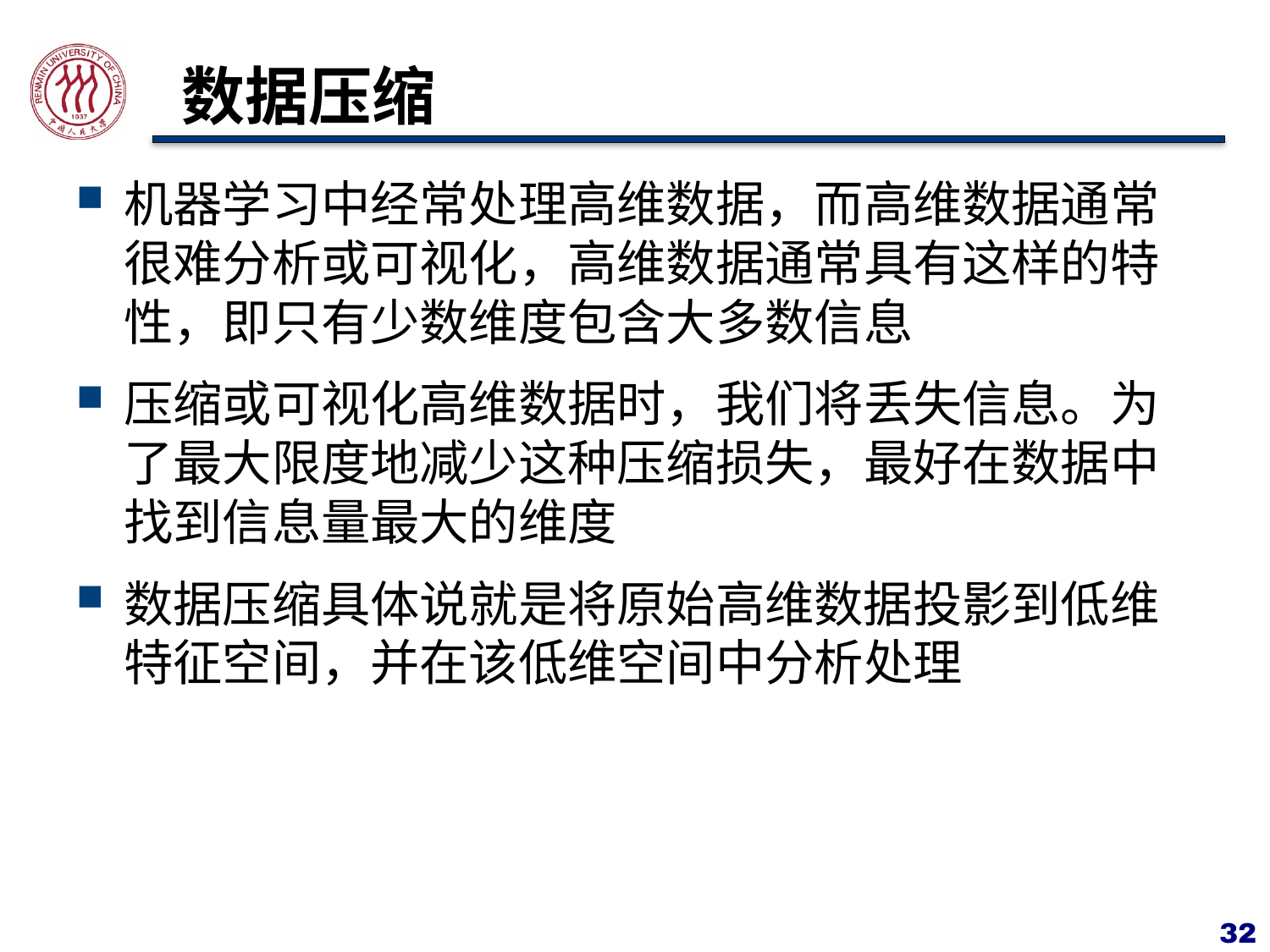

# 数据压缩
机器学习中经常处理高维数据，而高维数据通常很难分析或可视化，高维数据通常具有这样的特性，即只有少数维度包含大多数信息
压缩或可视化高维数据时，我们将丢失信息。为了最大限度地减少这种压缩损失，最好在数据中找到信息量最大的维度
数据压缩具体说就是将原始高维数据投影到低维特征空间，并在该低维空间中分析处理